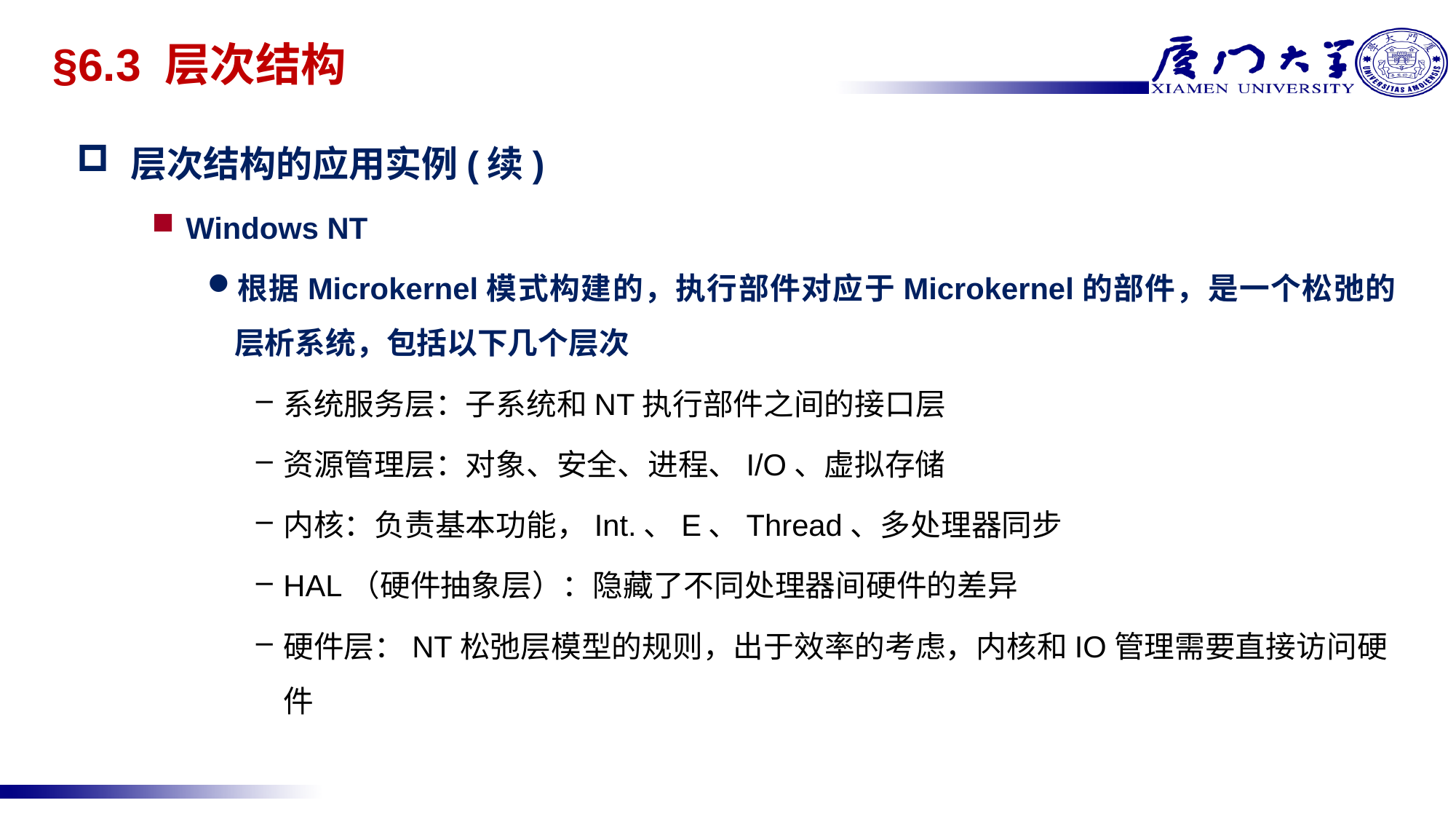

# §6.3 层次结构
层次结构的应用实例(续)
Windows NT
根据Microkernel模式构建的，执行部件对应于Microkernel的部件，是一个松弛的层析系统，包括以下几个层次
系统服务层：子系统和NT执行部件之间的接口层
资源管理层：对象、安全、进程、I/O、虚拟存储
内核：负责基本功能，Int.、E、Thread、多处理器同步
HAL（硬件抽象层）：隐藏了不同处理器间硬件的差异
硬件层：NT松弛层模型的规则，出于效率的考虑，内核和IO管理需要直接访问硬件